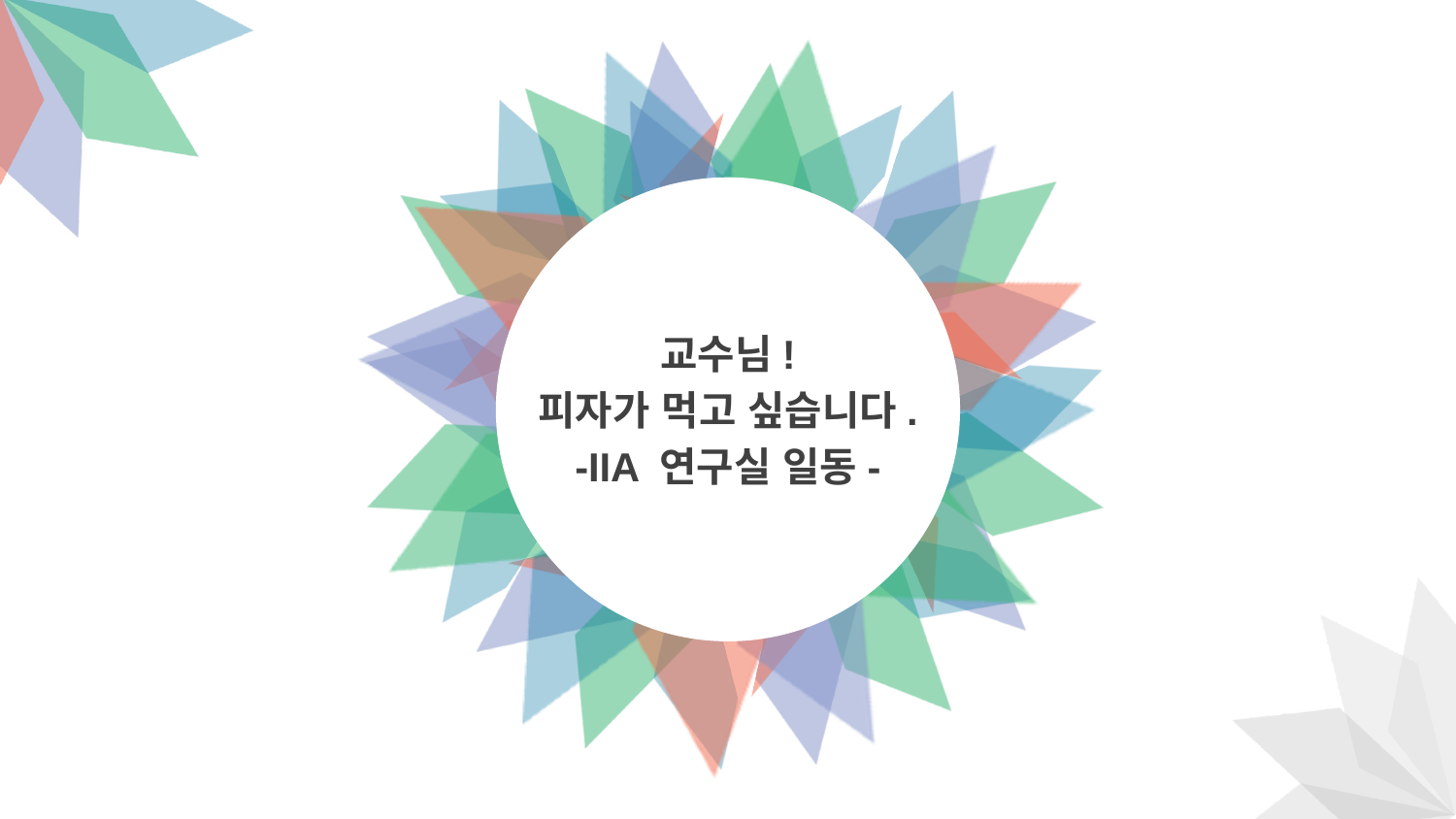

교수님!
피자가 먹고 싶습니다.
-IIA 연구실 일동-